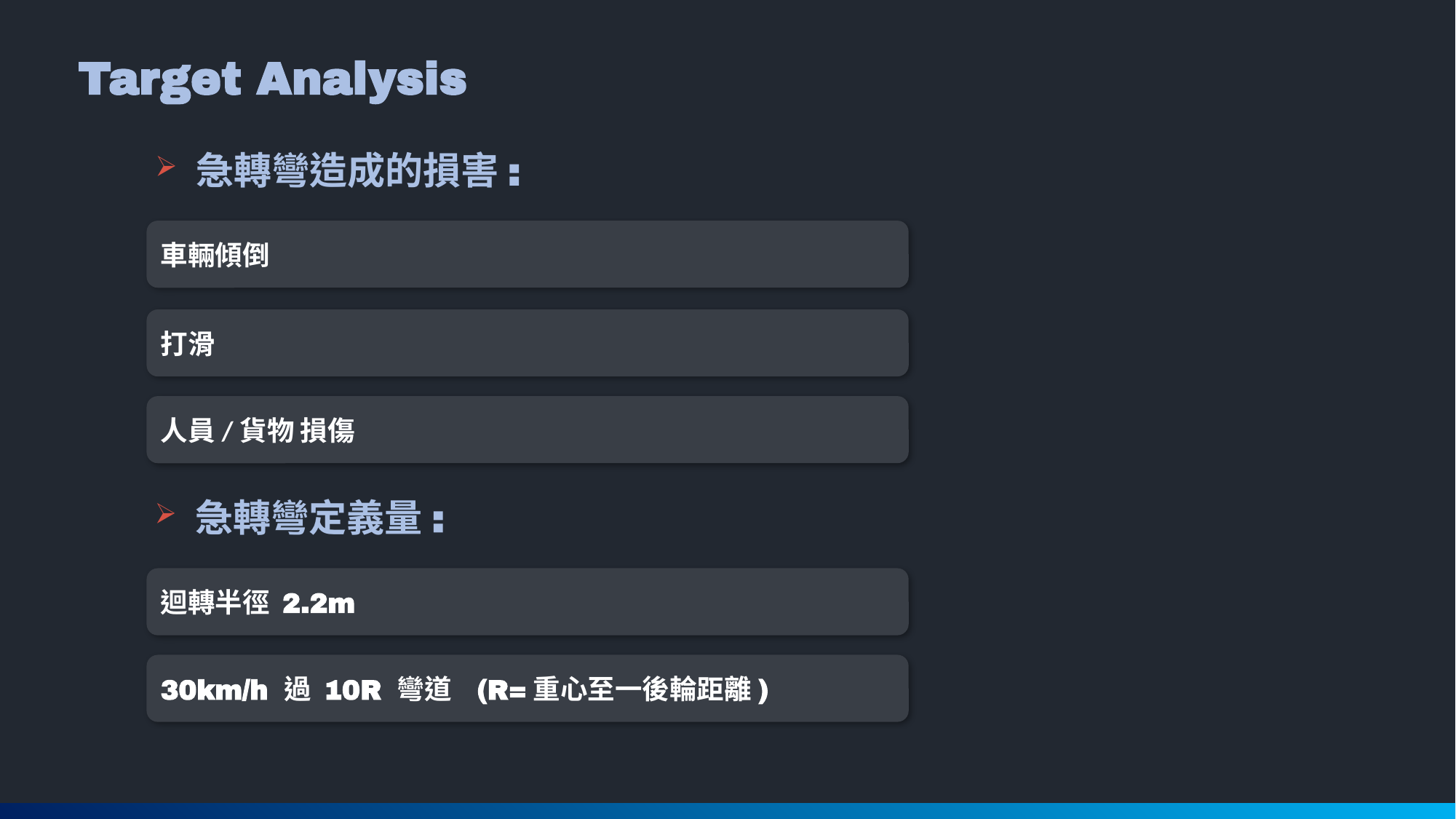

Target Analysis
急轉彎造成的損害:
車輛傾倒
打滑
人員/貨物 損傷
急轉彎定義量:
迴轉半徑 2.2m
30km/h 過 10R 彎道   (R=重心至一後輪距離)